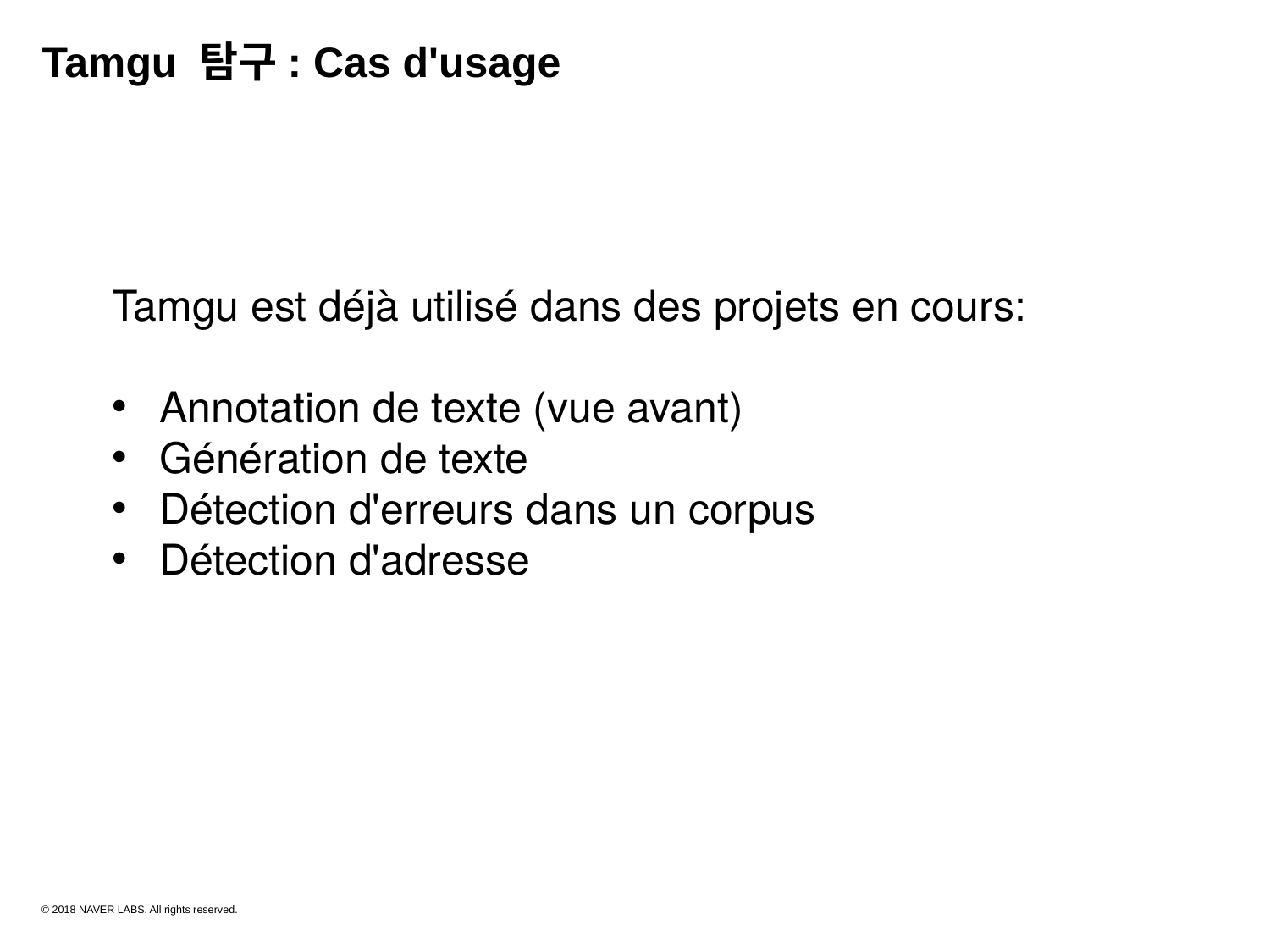

Tamgu 탐구: Cas d'usage
Tamgu est déjà utilisé dans des projets en cours:

Annotation de texte (vue avant)
Génération de texte
Détection d'erreurs dans un corpus
Détection d'adresse